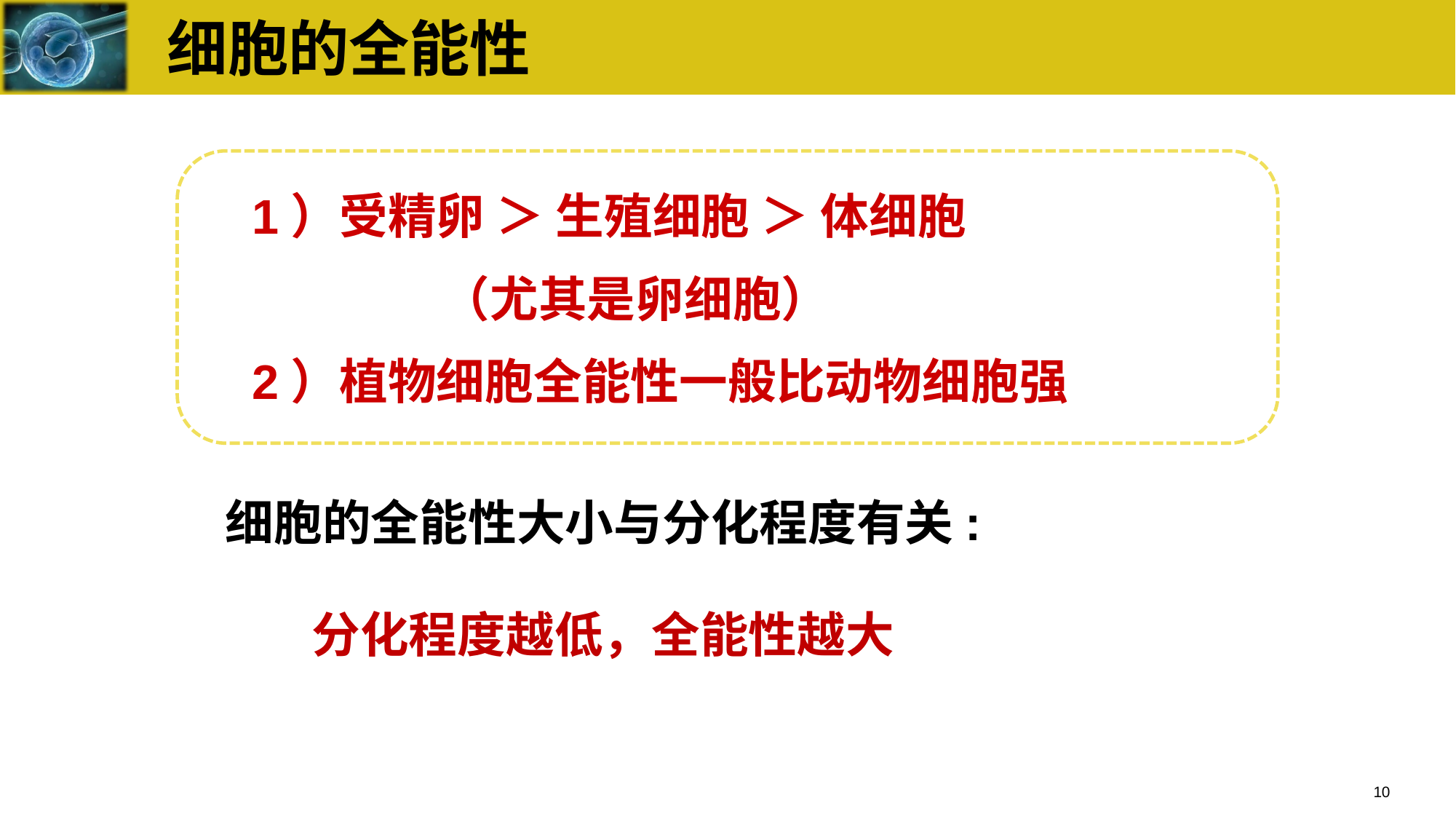

# 细胞的全能性

1）受精卵 ＞ 生殖细胞 ＞ 体细胞
                （尤其是卵细胞）
2）植物细胞全能性一般比动物细胞强
细胞的全能性大小与分化程度有关:
分化程度越低，全能性越大
10